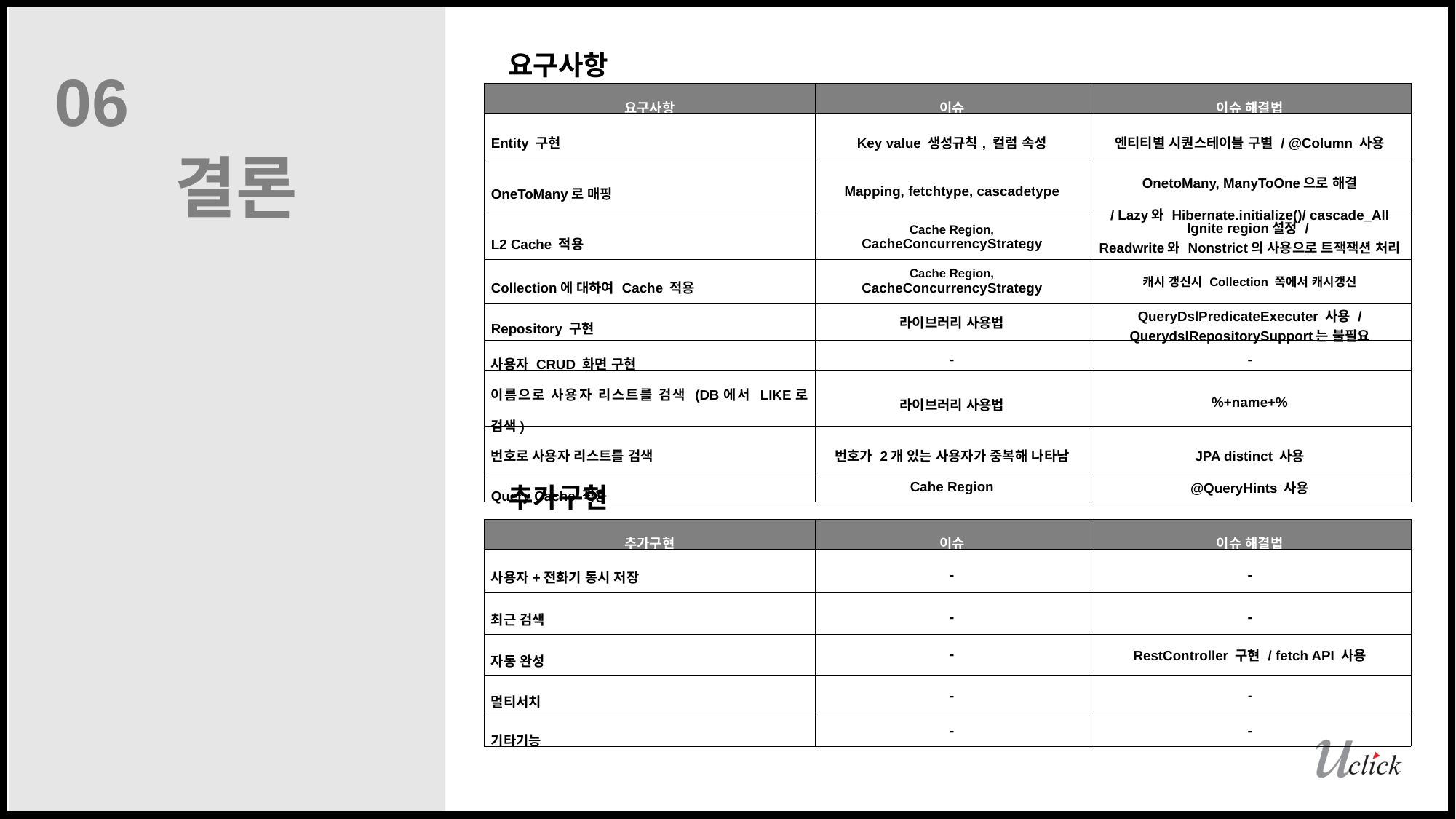

요구사항
06
| 요구사항 | 이슈 | 이슈 해결법 |
| --- | --- | --- |
| Entity 구현 | Key value 생성규칙, 컬럼 속성 | 엔티티별 시퀀스테이블 구별 / @Column 사용 |
| OneToMany로 매핑 | Mapping, fetchtype, cascadetype | OnetoMany, ManyToOne으로 해결 / Lazy와 Hibernate.initialize()/ cascade\_All |
| L2 Cache 적용 | Cache Region, CacheConcurrencyStrategy | Ignite region설정 / Readwrite와 Nonstrict의 사용으로 트잭잭션 처리 |
| Collection에 대하여 Cache 적용 | Cache Region, CacheConcurrencyStrategy | 캐시 갱신시 Collection 쪽에서 캐시갱신 |
| Repository 구현 | 라이브러리 사용법 | QueryDslPredicateExecuter 사용 / QuerydslRepositorySupport는 불필요 |
| 사용자 CRUD 화면 구현 | - | - |
| 이름으로 사용자 리스트를 검색 (DB에서 LIKE로 검색) | 라이브러리 사용법 | %+name+% |
| 번호로 사용자 리스트를 검색 | 번호가 2개 있는 사용자가 중복해 나타남 | JPA distinct 사용 |
| Query Cache 적용 | Cahe Region | @QueryHints 사용 |
	결론
추가구현
| 추가구현 | 이슈 | 이슈 해결법 |
| --- | --- | --- |
| 사용자+전화기 동시 저장 | - | - |
| 최근 검색 | - | - |
| 자동 완성 | - | RestController 구현 / fetch API 사용 |
| 멀티서치 | - | - |
| 기타기능 | - | - |